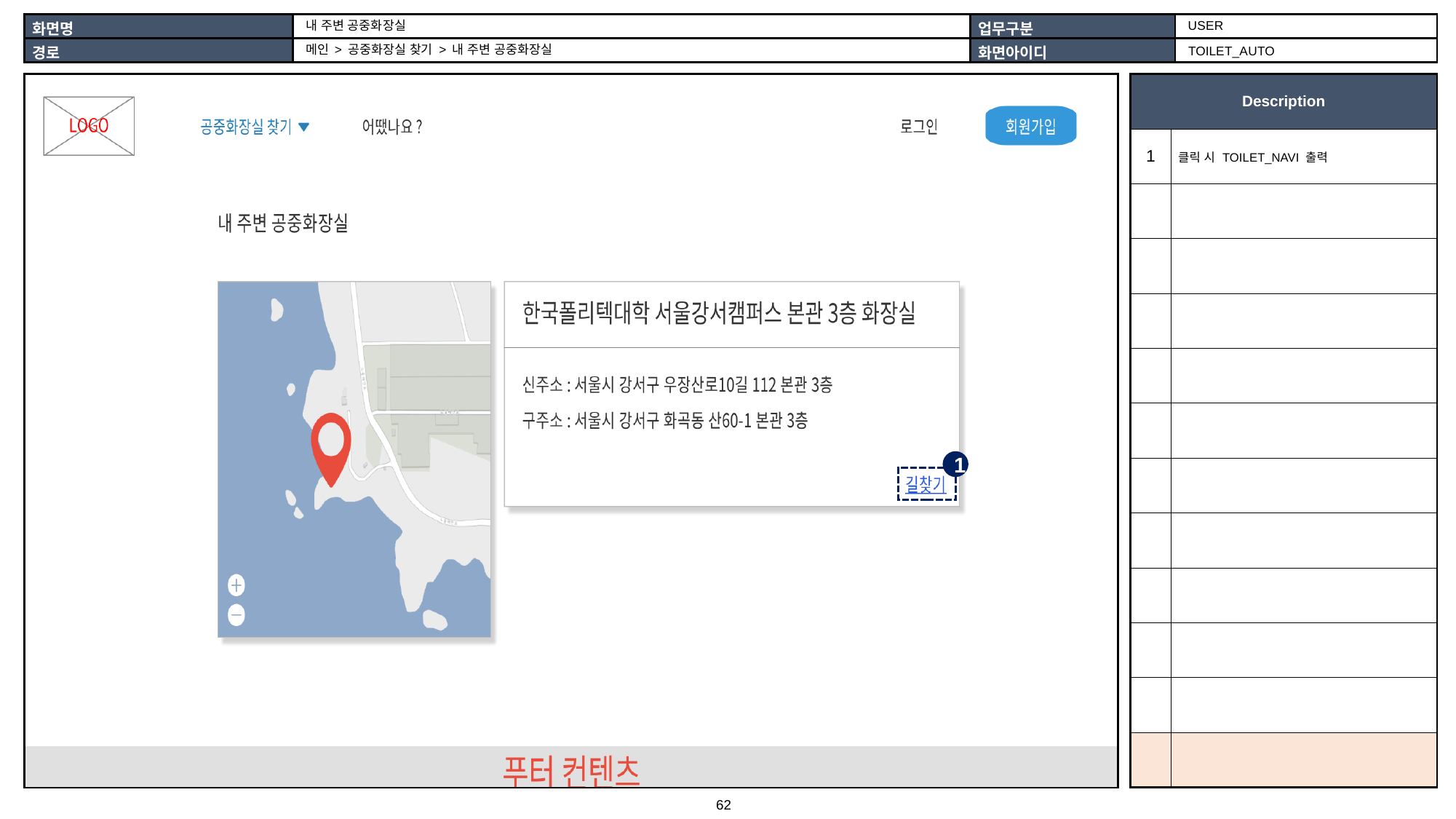

USER
내 주변 공중화장실
메인 > 공중화장실 찾기 > 내 주변 공중화장실
TOILET_AUTO
|  |
| --- |
| Description |  |
| --- | --- |
| 1 | 클릭 시 TOILET\_NAVI 출력 |
|  |  |
|  |  |
|  |  |
|  |  |
|  |  |
|  |  |
|  |  |
|  |  |
|  |  |
|  |  |
|  |  |
1